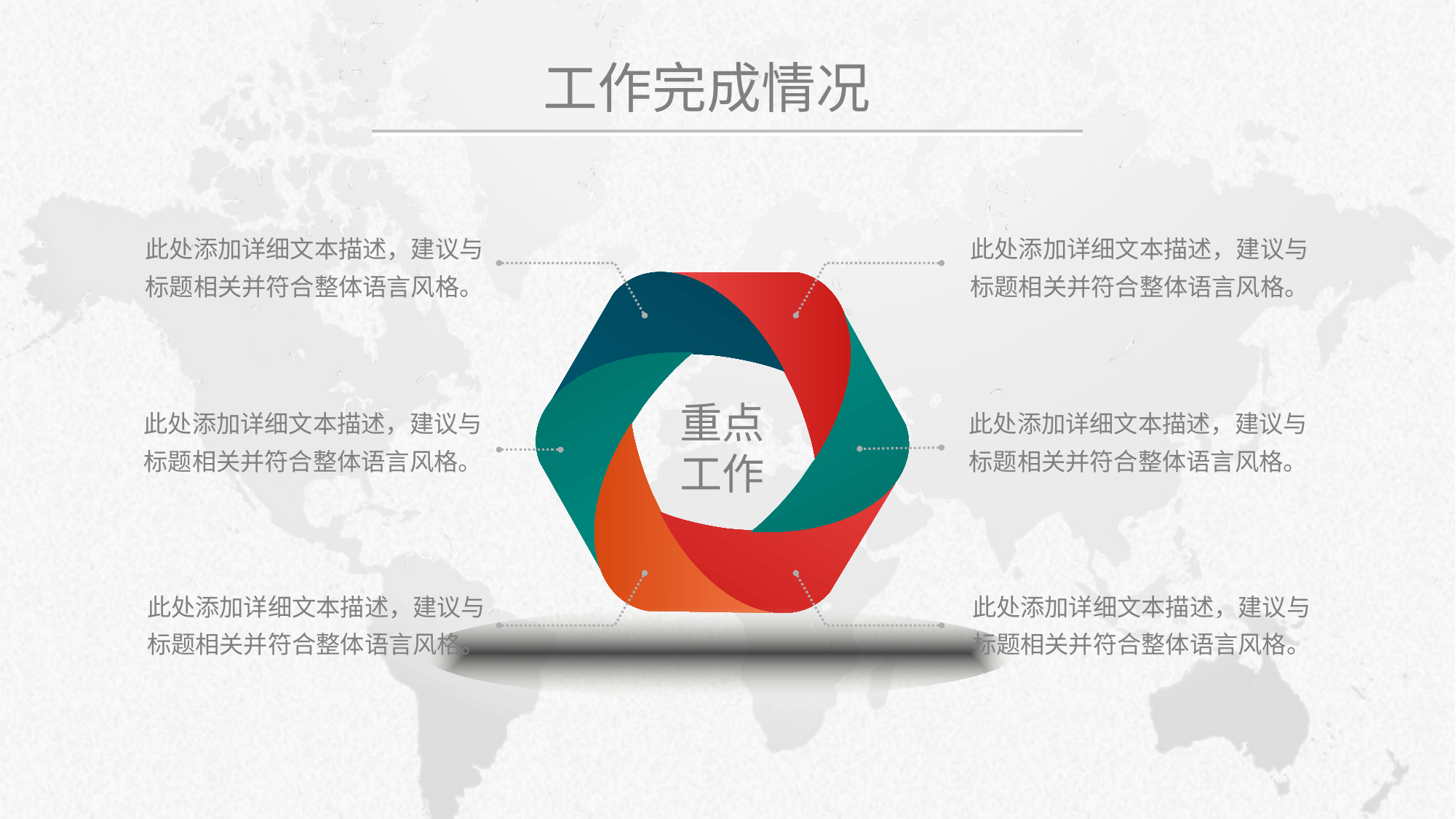

# 工作完成情况
此处添加详细文本描述，建议与标题相关并符合整体语言风格。

此处添加详细文本描述，建议与标题相关并符合整体语言风格。

重点
工作

此处添加详细文本描述，建议与标题相关并符合整体语言风格。
此处添加详细文本描述，建议与标题相关并符合整体语言风格。
此处添加详细文本描述，建议与标题相关并符合整体语言风格。

此处添加详细文本描述，建议与标题相关并符合整体语言风格。